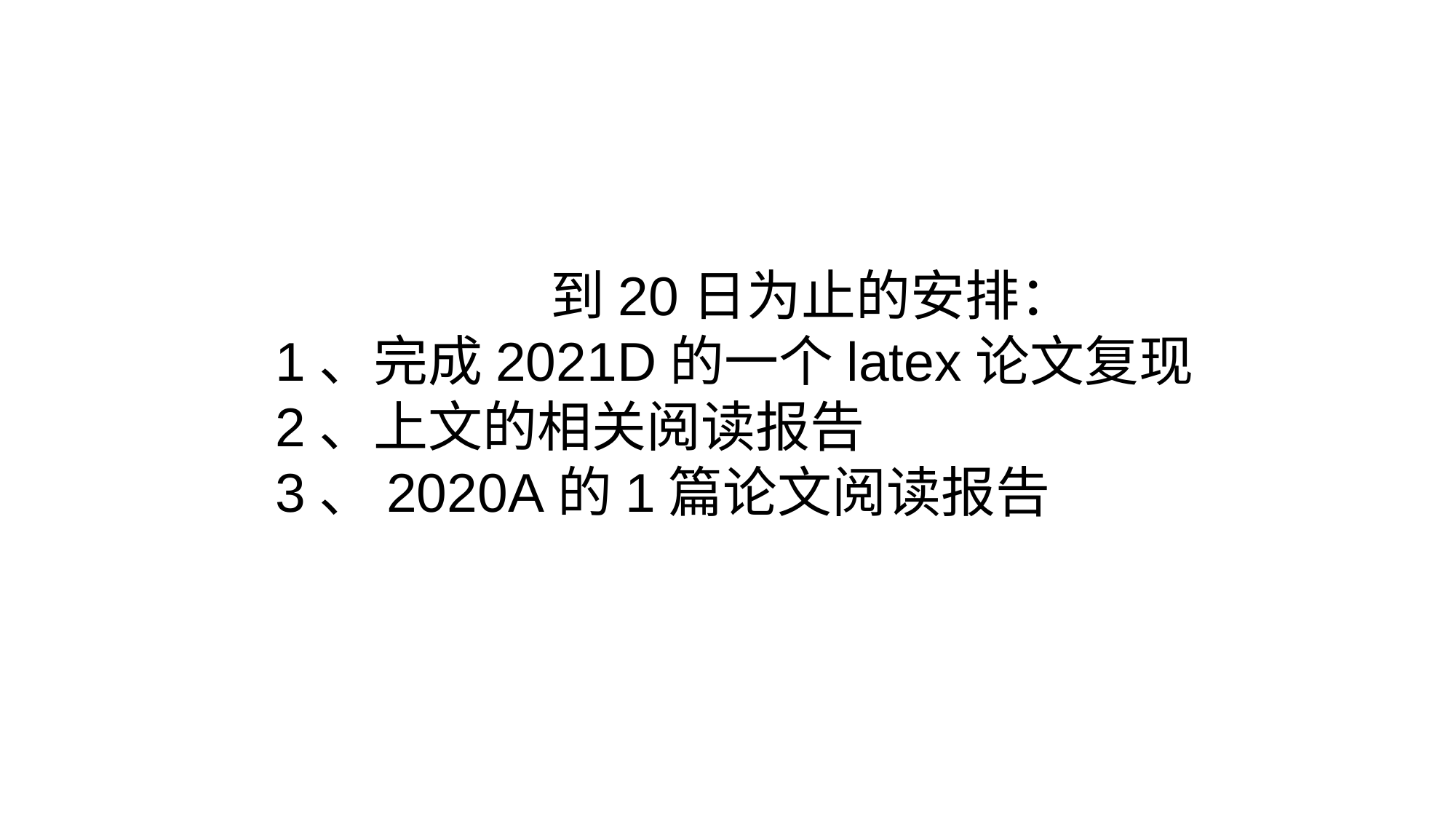

到20日为止的安排：
1、完成2021D的一个latex论文复现
2、上文的相关阅读报告
3、2020A的1篇论文阅读报告